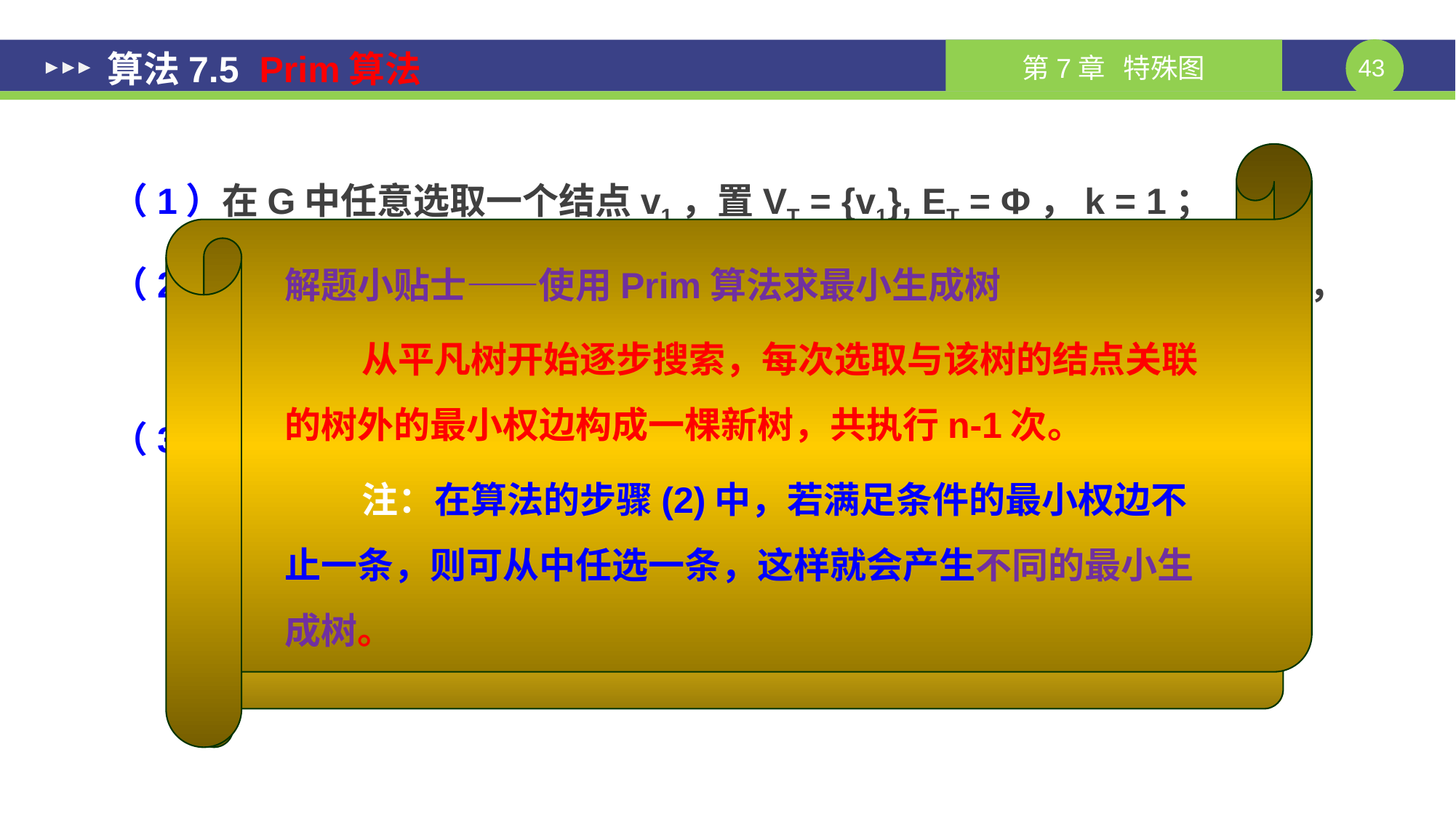

# 算法7.5  Prim算法
解题小贴士——使用Prim算法求最小生成树
从平凡树开始逐步搜索，每次选取与该树的结点关联的树外的最小权边构成一棵新树，共执行n-1次。
注：在算法的步骤(2)中，若满足条件的最小权边不止一条，则可从中任选一条，这样就会产生不同的最小生成树。
（1）在G中任意选取一个结点v1，置VT = {v1}, ET = Φ，k = 1；
（2）在V-VT中选取与某个vi∈VT邻接的结点vj，使得边(vi, vj)的权最小，置VT = VT∪{vj}, ET = ET∪{(vi, vj)}，k = k+1；
（3）重复步骤(2)，直到k = |V|。
要点：从任意结点开始，每次增加一条最小权边构成一棵新树。